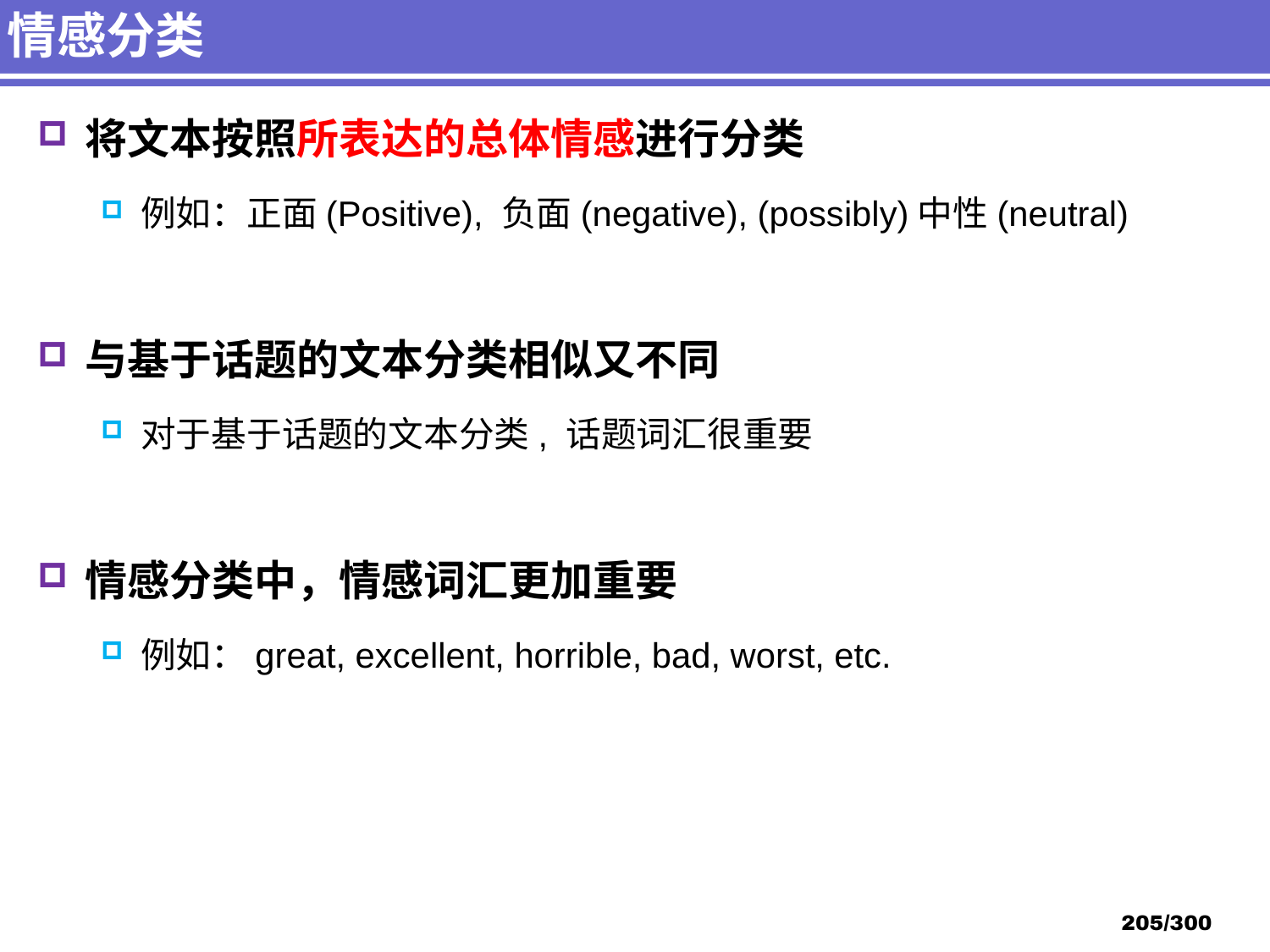

# 情感分类
将文本按照所表达的总体情感进行分类
例如：正面(Positive), 负面(negative), (possibly)中性(neutral)

与基于话题的文本分类相似又不同
对于基于话题的文本分类, 话题词汇很重要

情感分类中，情感词汇更加重要
例如：great, excellent, horrible, bad, worst, etc.
205/300